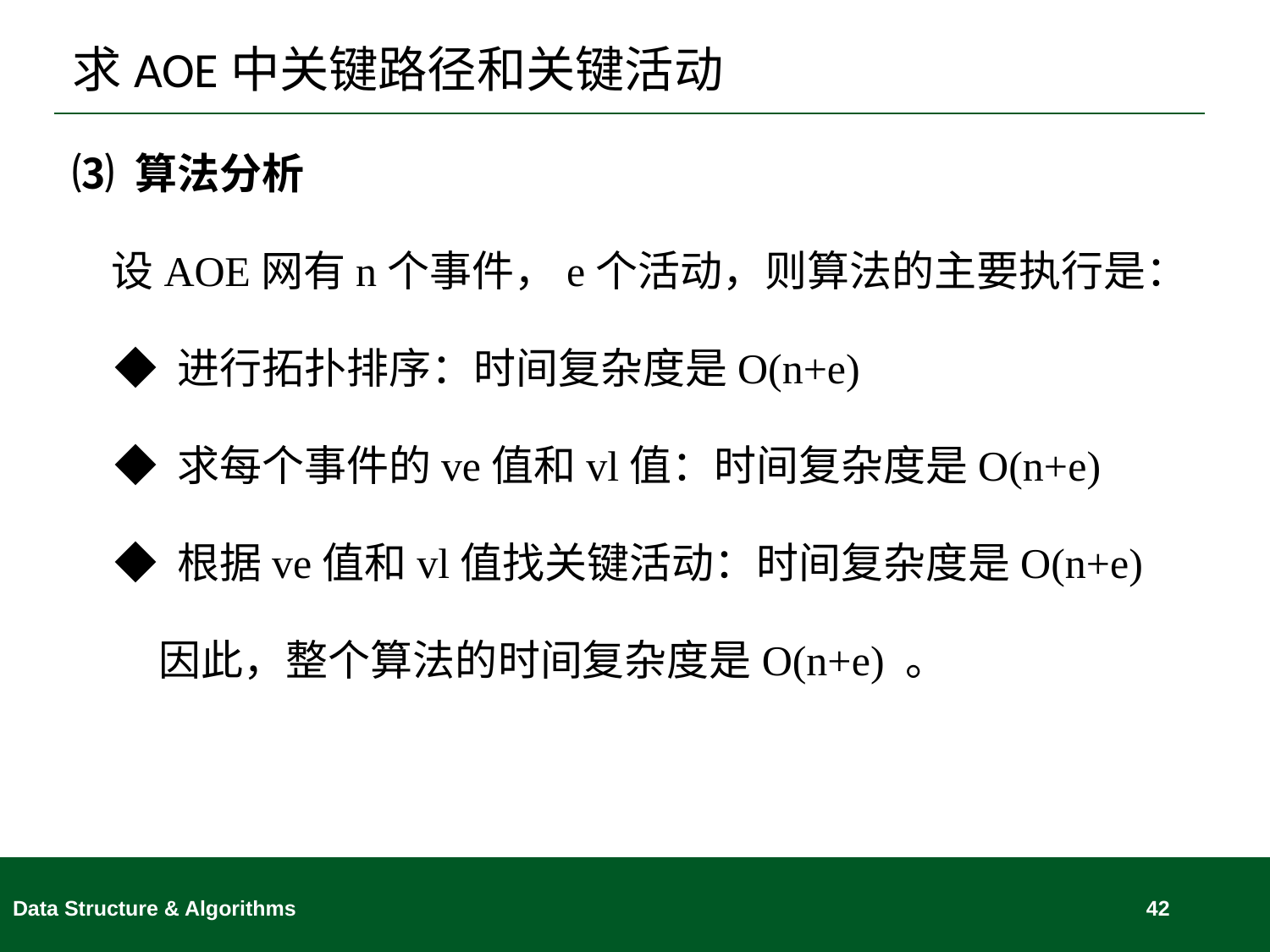

# 求AOE中关键路径和关键活动
⑶ 算法分析
   设AOE网有n个事件，e个活动，则算法的主要执行是：
◆ 进行拓扑排序：时间复杂度是O(n+e)
◆ 求每个事件的ve值和vl值：时间复杂度是O(n+e)
◆ 根据ve值和vl值找关键活动：时间复杂度是O(n+e)
        因此，整个算法的时间复杂度是O(n+e) 。

Data Structure & Algorithms
42